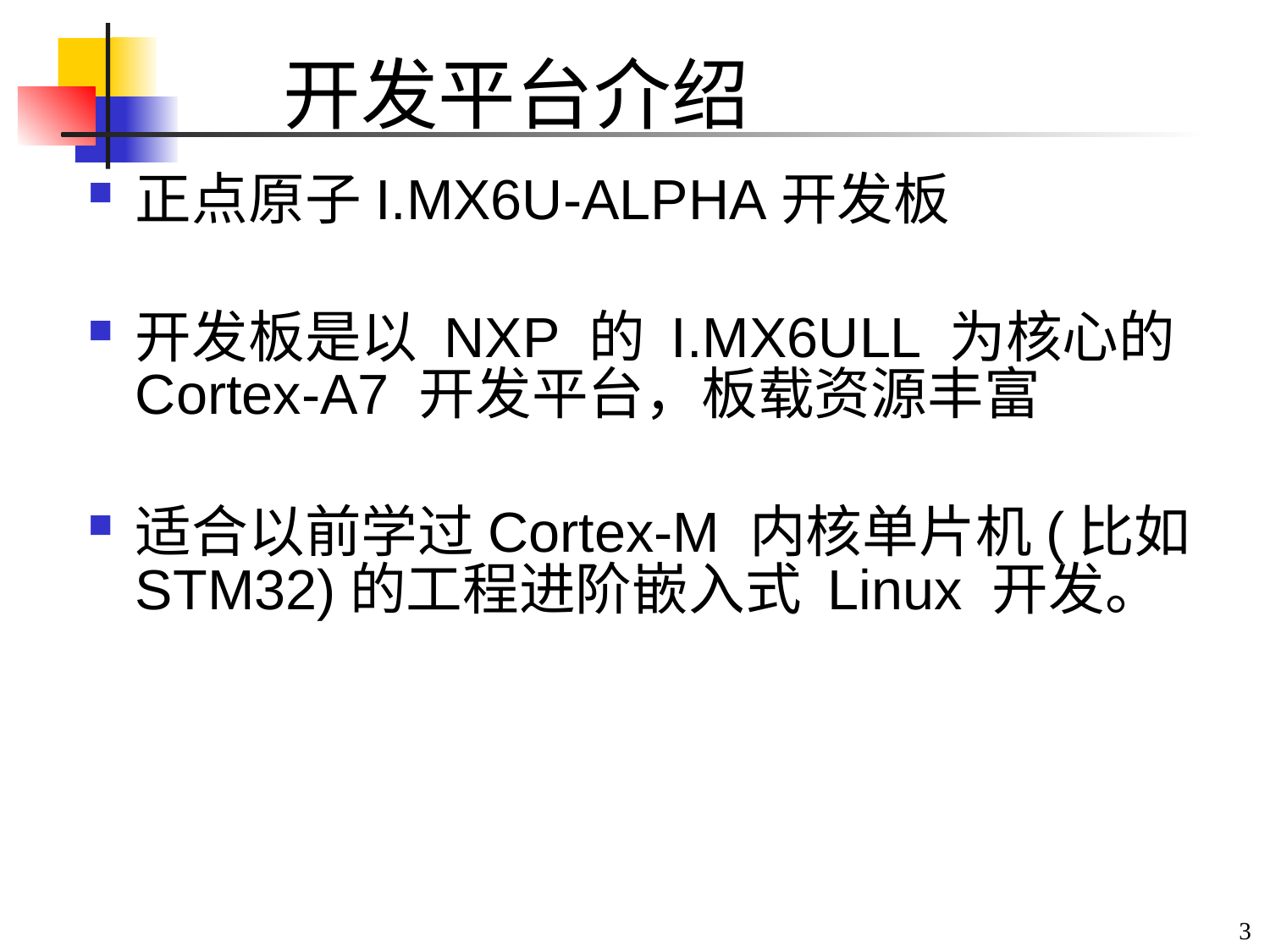

# 开发平台介绍
正点原子I.MX6U-ALPHA开发板

开发板是以 NXP 的 I.MX6ULL 为核心的 Cortex-A7 开发平台，板载资源丰富

适合以前学过Cortex-M 内核单片机(比如 STM32)的工程进阶嵌入式 Linux 开发。